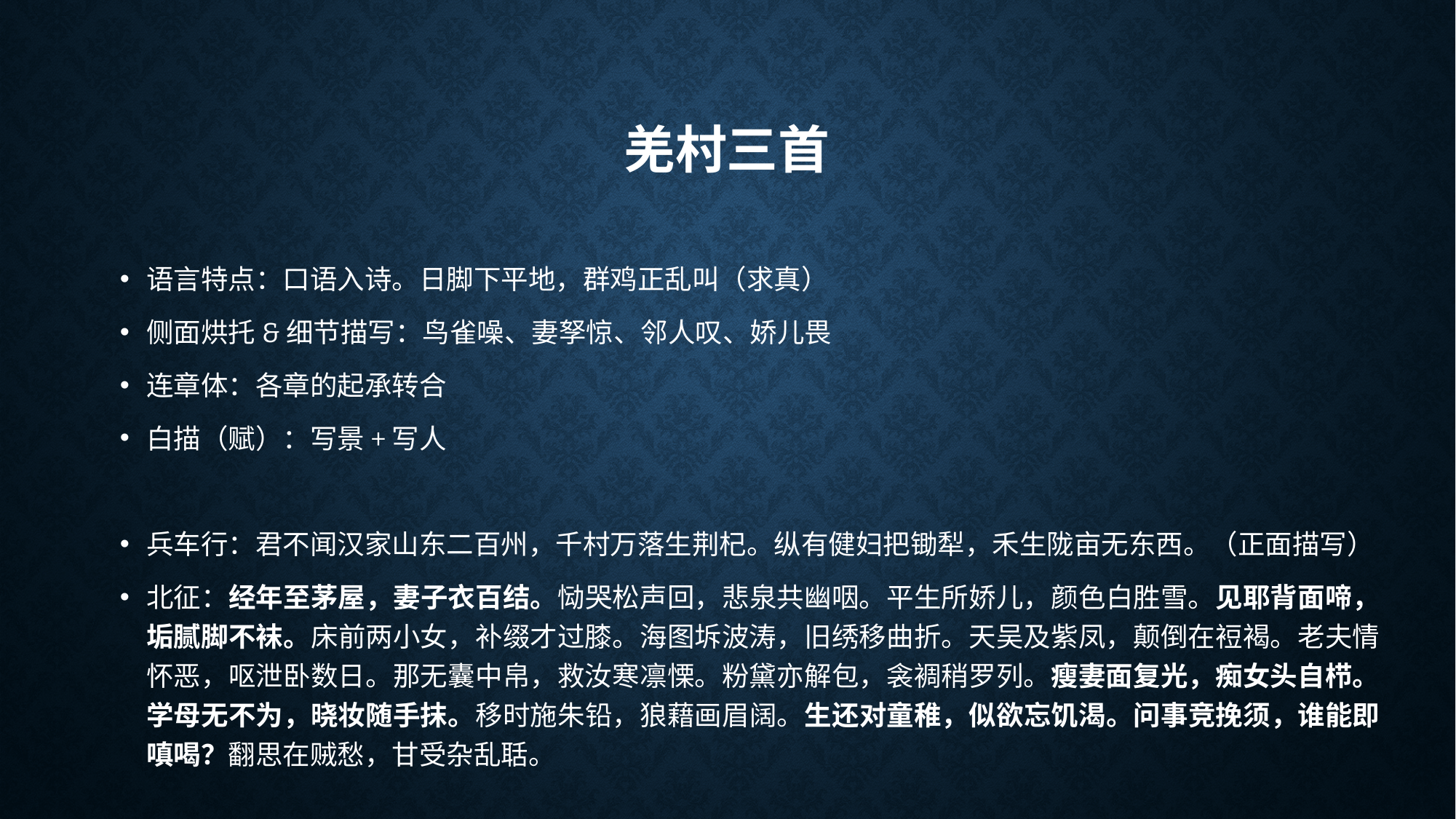

# 羌村三首
语言特点：口语入诗。日脚下平地，群鸡正乱叫（求真）
侧面烘托&细节描写：鸟雀噪、妻孥惊、邻人叹、娇儿畏
连章体：各章的起承转合
白描（赋）：写景+写人

兵车行：君不闻汉家山东二百州，千村万落生荆杞。纵有健妇把锄犁，禾生陇亩无东西。（正面描写）
北征：经年至茅屋，妻子衣百结。恸哭松声回，悲泉共幽咽。平生所娇儿，颜色白胜雪。见耶背面啼，垢腻脚不袜。床前两小女，补缀才过膝。海图坼波涛，旧绣移曲折。天吴及紫凤，颠倒在裋褐。老夫情怀恶，呕泄卧数日。那无囊中帛，救汝寒凛慄。粉黛亦解包，衾裯稍罗列。瘦妻面复光，痴女头自栉。学母无不为，晓妆随手抹。移时施朱铅，狼藉画眉阔。生还对童稚，似欲忘饥渴。问事竞挽须，谁能即嗔喝？翻思在贼愁，甘受杂乱聒。